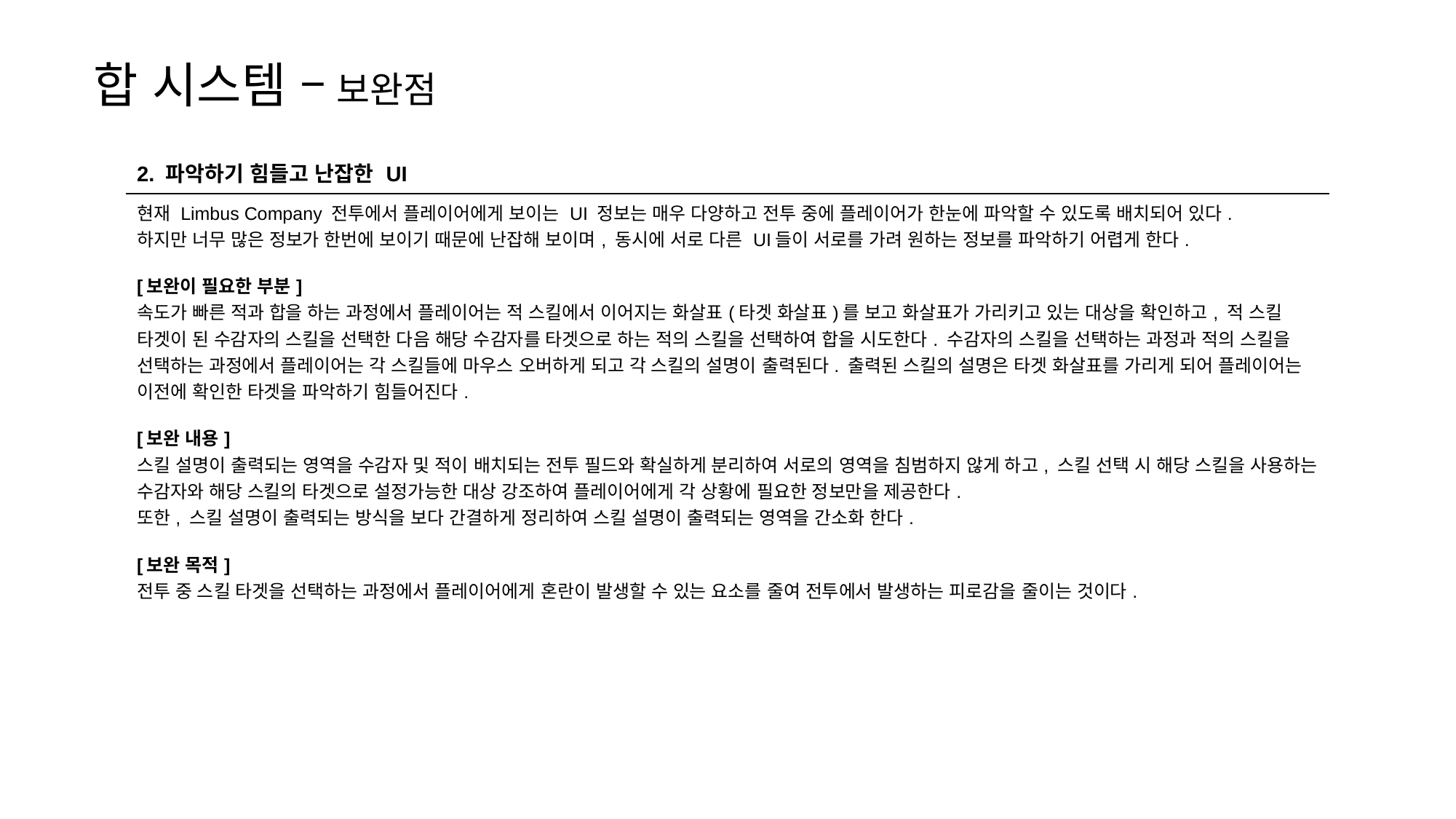

합 시스템 – 보완점
| 2. 파악하기 힘들고 난잡한 UI |
| --- |
| 현재 Limbus Company 전투에서 플레이어에게 보이는 UI 정보는 매우 다양하고 전투 중에 플레이어가 한눈에 파악할 수 있도록 배치되어 있다. 하지만 너무 많은 정보가 한번에 보이기 때문에 난잡해 보이며, 동시에 서로 다른 UI들이 서로를 가려 원하는 정보를 파악하기 어렵게 한다. [보완이 필요한 부분] 속도가 빠른 적과 합을 하는 과정에서 플레이어는 적 스킬에서 이어지는 화살표(타겟 화살표)를 보고 화살표가 가리키고 있는 대상을 확인하고, 적 스킬 타겟이 된 수감자의 스킬을 선택한 다음 해당 수감자를 타겟으로 하는 적의 스킬을 선택하여 합을 시도한다. 수감자의 스킬을 선택하는 과정과 적의 스킬을 선택하는 과정에서 플레이어는 각 스킬들에 마우스 오버하게 되고 각 스킬의 설명이 출력된다. 출력된 스킬의 설명은 타겟 화살표를 가리게 되어 플레이어는 이전에 확인한 타겟을 파악하기 힘들어진다. [보완 내용] 스킬 설명이 출력되는 영역을 수감자 및 적이 배치되는 전투 필드와 확실하게 분리하여 서로의 영역을 침범하지 않게 하고, 스킬 선택 시 해당 스킬을 사용하는 수감자와 해당 스킬의 타겟으로 설정가능한 대상 강조하여 플레이어에게 각 상황에 필요한 정보만을 제공한다. 또한, 스킬 설명이 출력되는 방식을 보다 간결하게 정리하여 스킬 설명이 출력되는 영역을 간소화 한다. [보완 목적] 전투 중 스킬 타겟을 선택하는 과정에서 플레이어에게 혼란이 발생할 수 있는 요소를 줄여 전투에서 발생하는 피로감을 줄이는 것이다. |